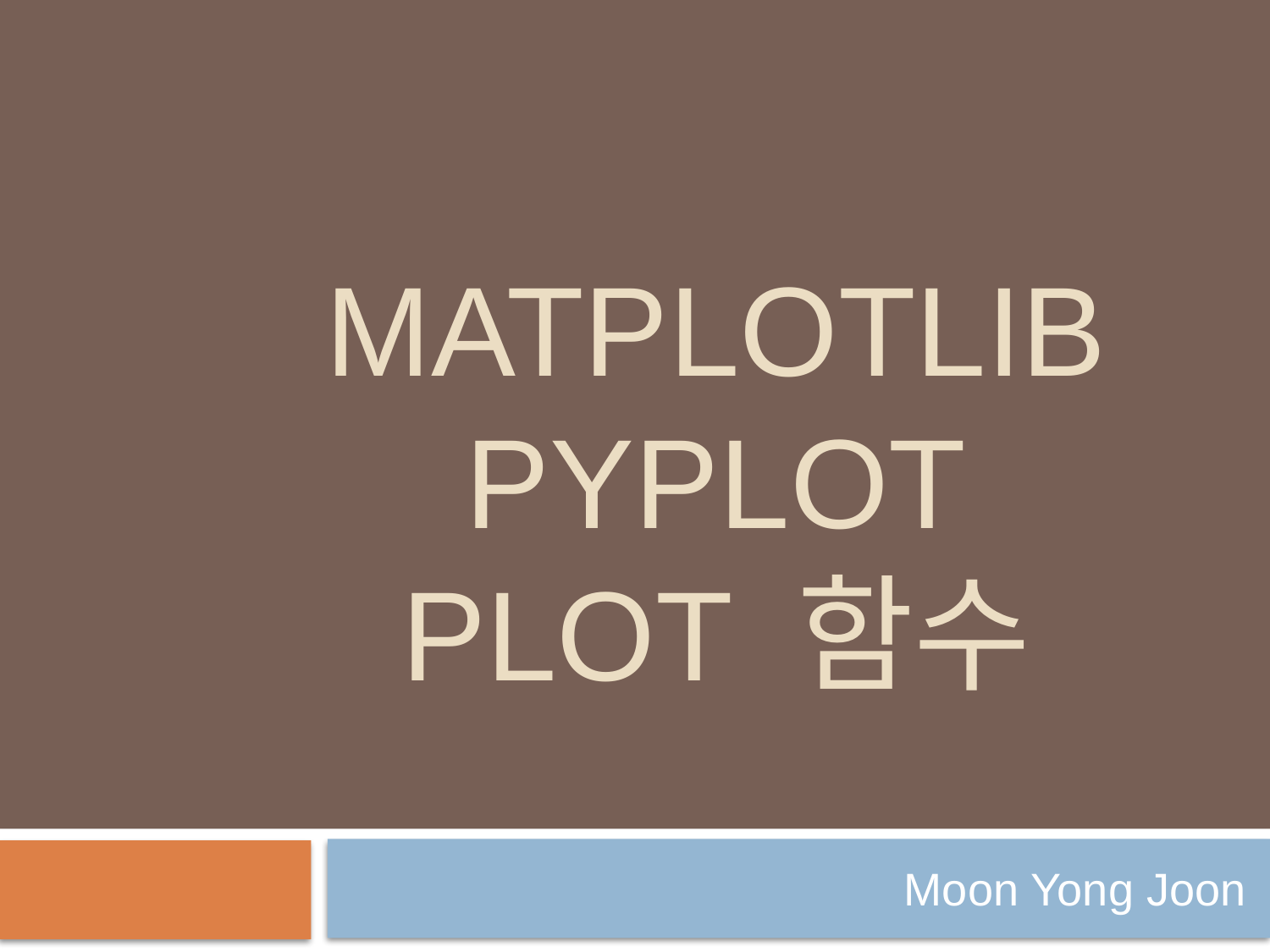

# MatPLOTLIB pyplot plot 함수
Moon Yong Joon